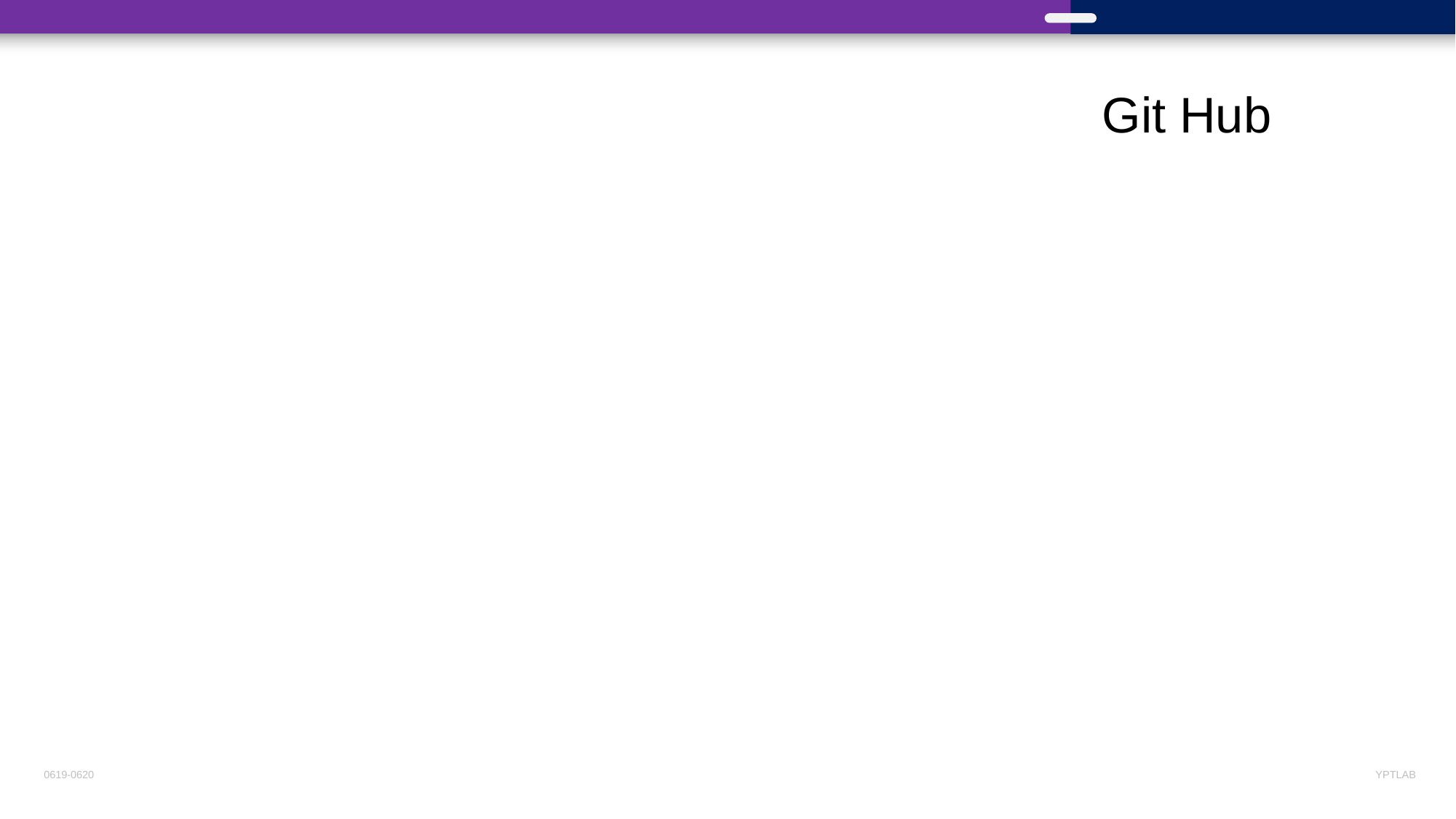

LOGO
프레젠테이션 교육

Git Hub
0619-0620
YPTLAB